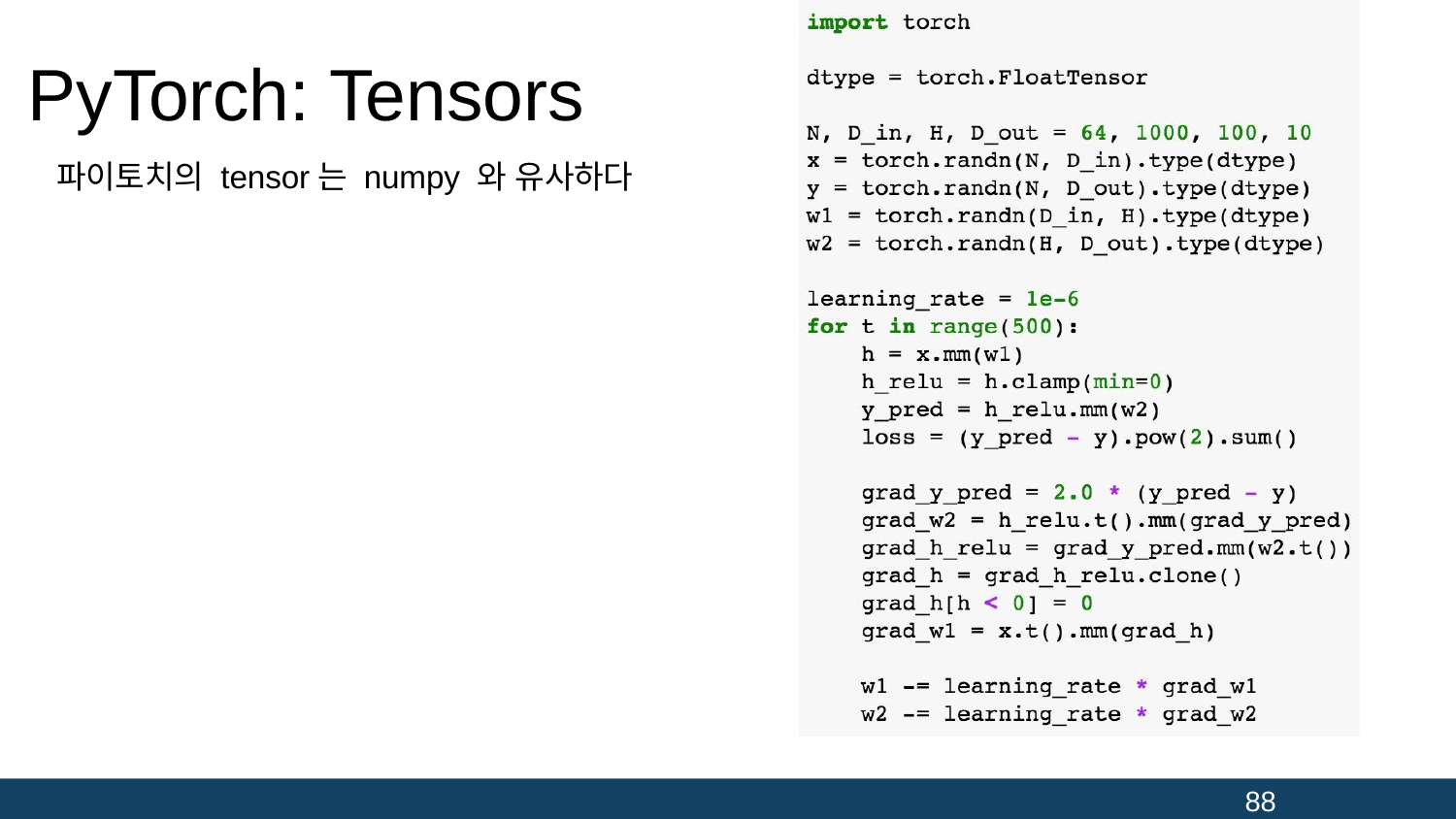

# PyTorch: Tensors
파이토치의 tensor는 numpy 와 유사하다